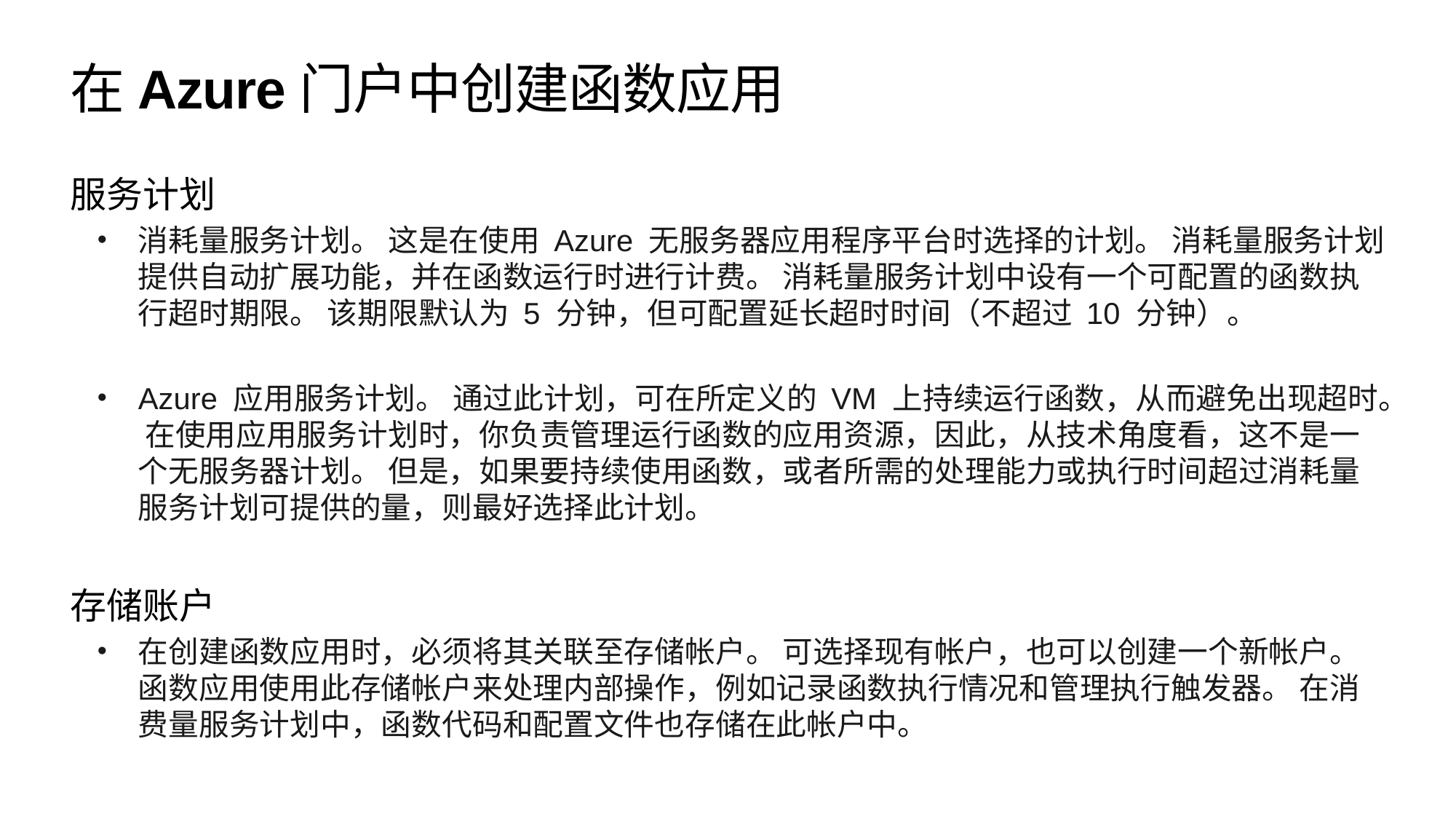

# 在Azure门户中创建函数应用
服务计划
消耗量服务计划。 这是在使用 Azure 无服务器应用程序平台时选择的计划。 消耗量服务计划提供自动扩展功能，并在函数运行时进行计费。 消耗量服务计划中设有一个可配置的函数执行超时期限。 该期限默认为 5 分钟，但可配置延长超时时间（不超过 10 分钟）。

Azure 应用服务计划。 通过此计划，可在所定义的 VM 上持续运行函数，从而避免出现超时。 在使用应用服务计划时，你负责管理运行函数的应用资源，因此，从技术角度看，这不是一个无服务器计划。 但是，如果要持续使用函数，或者所需的处理能力或执行时间超过消耗量服务计划可提供的量，则最好选择此计划。

存储账户
在创建函数应用时，必须将其关联至存储帐户。 可选择现有帐户，也可以创建一个新帐户。 函数应用使用此存储帐户来处理内部操作，例如记录函数执行情况和管理执行触发器。 在消费量服务计划中，函数代码和配置文件也存储在此帐户中。